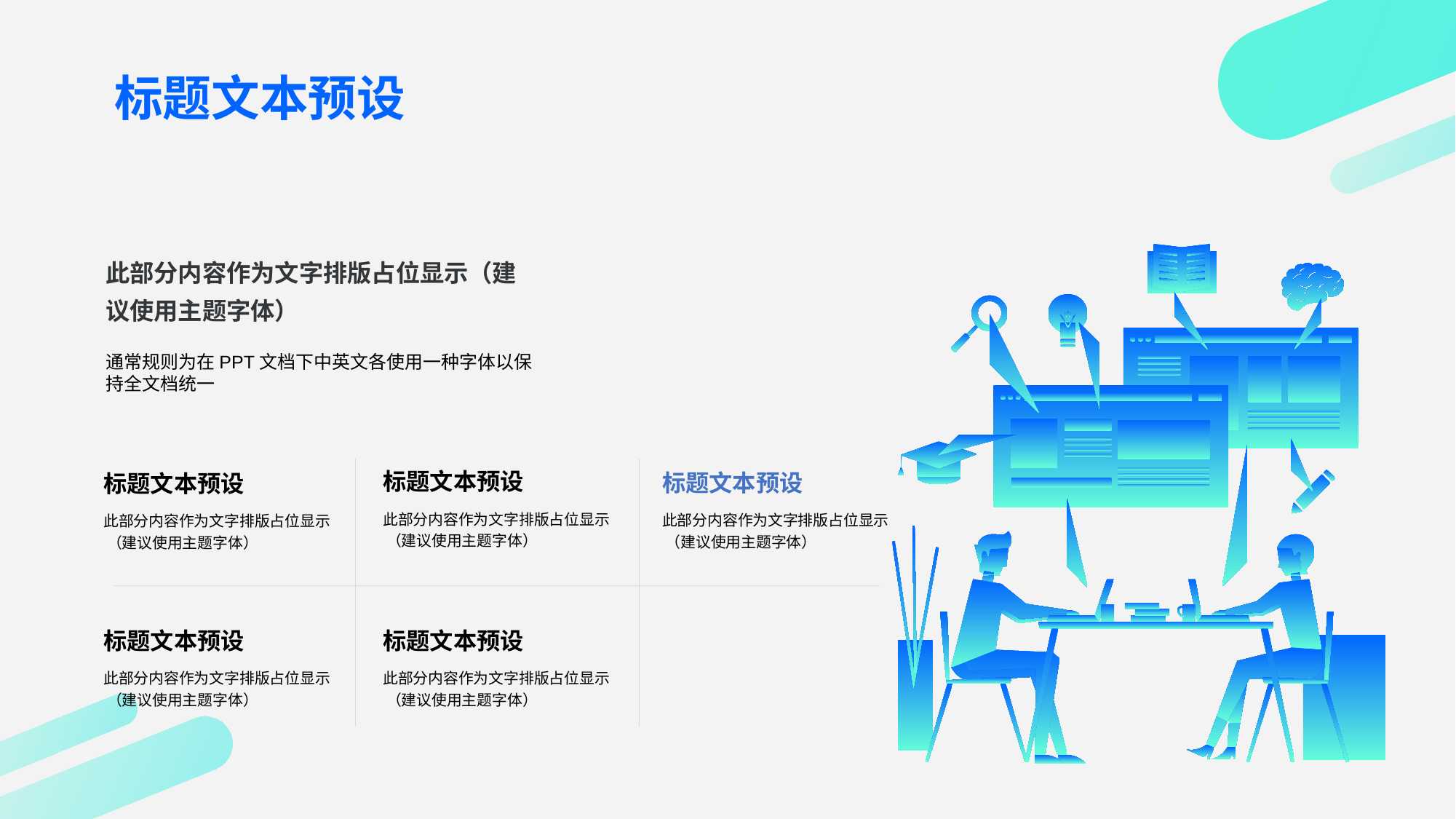

标题文本预设

此部分内容作为文字排版占位显示（建议使用主题字体）
通常规则为在PPT文档下中英文各使用一种字体以保持全文档统一

标题文本预设
此部分内容作为文字排版占位显示
 （建议使用主题字体）
标题文本预设
此部分内容作为文字排版占位显示
 （建议使用主题字体）
标题文本预设
此部分内容作为文字排版占位显示
 （建议使用主题字体）
标题文本预设
此部分内容作为文字排版占位显示
 （建议使用主题字体）
标题文本预设
此部分内容作为文字排版占位显示
 （建议使用主题字体）